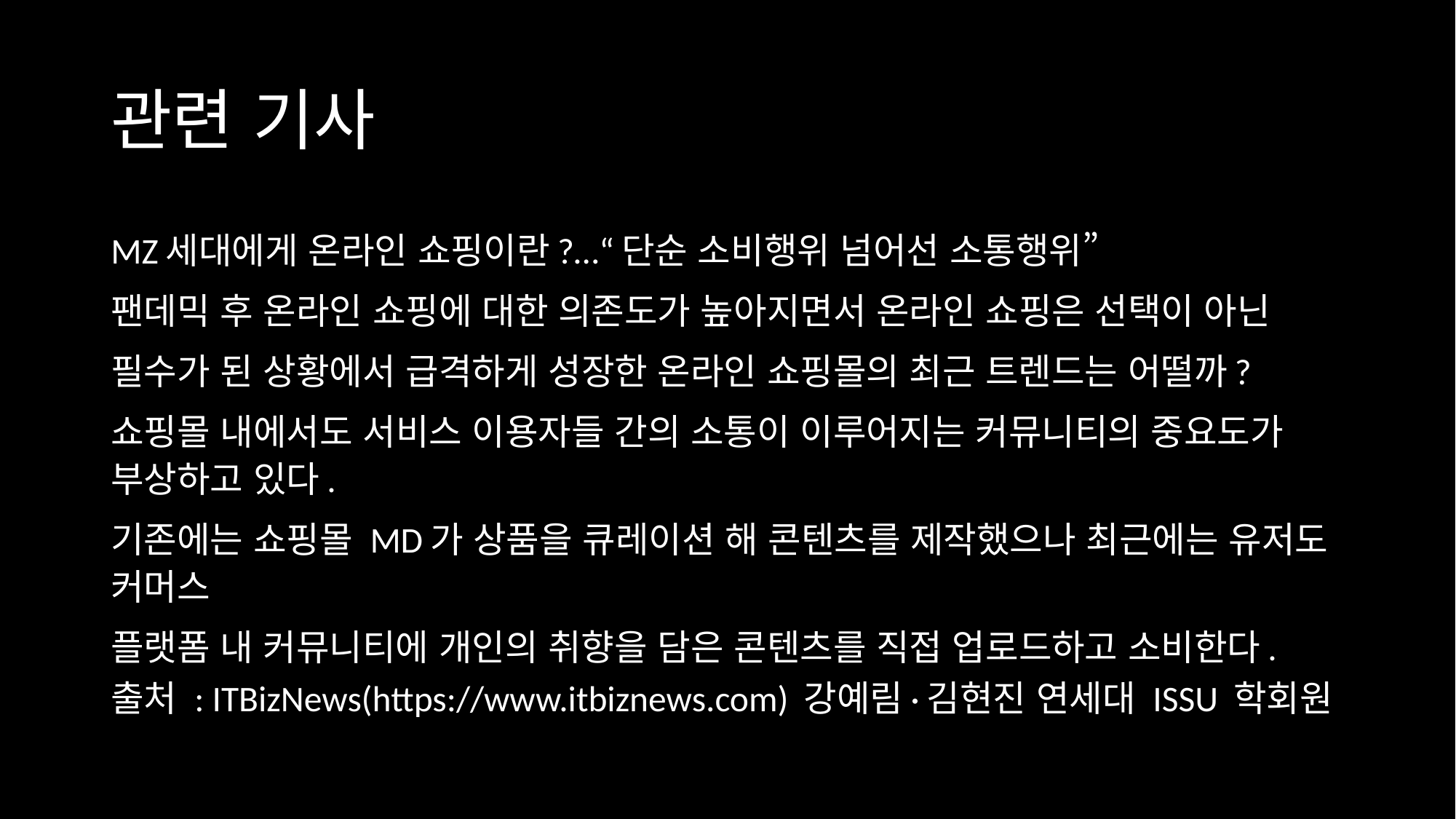

# 관련 기사
MZ세대에게 온라인 쇼핑이란?…“단순 소비행위 넘어선 소통행위”
팬데믹 후 온라인 쇼핑에 대한 의존도가 높아지면서 온라인 쇼핑은 선택이 아닌
필수가 된 상황에서 급격하게 성장한 온라인 쇼핑몰의 최근 트렌드는 어떨까?
쇼핑몰 내에서도 서비스 이용자들 간의 소통이 이루어지는 커뮤니티의 중요도가 부상하고 있다.
기존에는 쇼핑몰 MD가 상품을 큐레이션 해 콘텐츠를 제작했으나 최근에는 유저도 커머스
플랫폼 내 커뮤니티에 개인의 취향을 담은 콘텐츠를 직접 업로드하고 소비한다.
출처 : ITBizNews(https://www.itbiznews.com) 강예림·김현진 연세대 ISSU 학회원